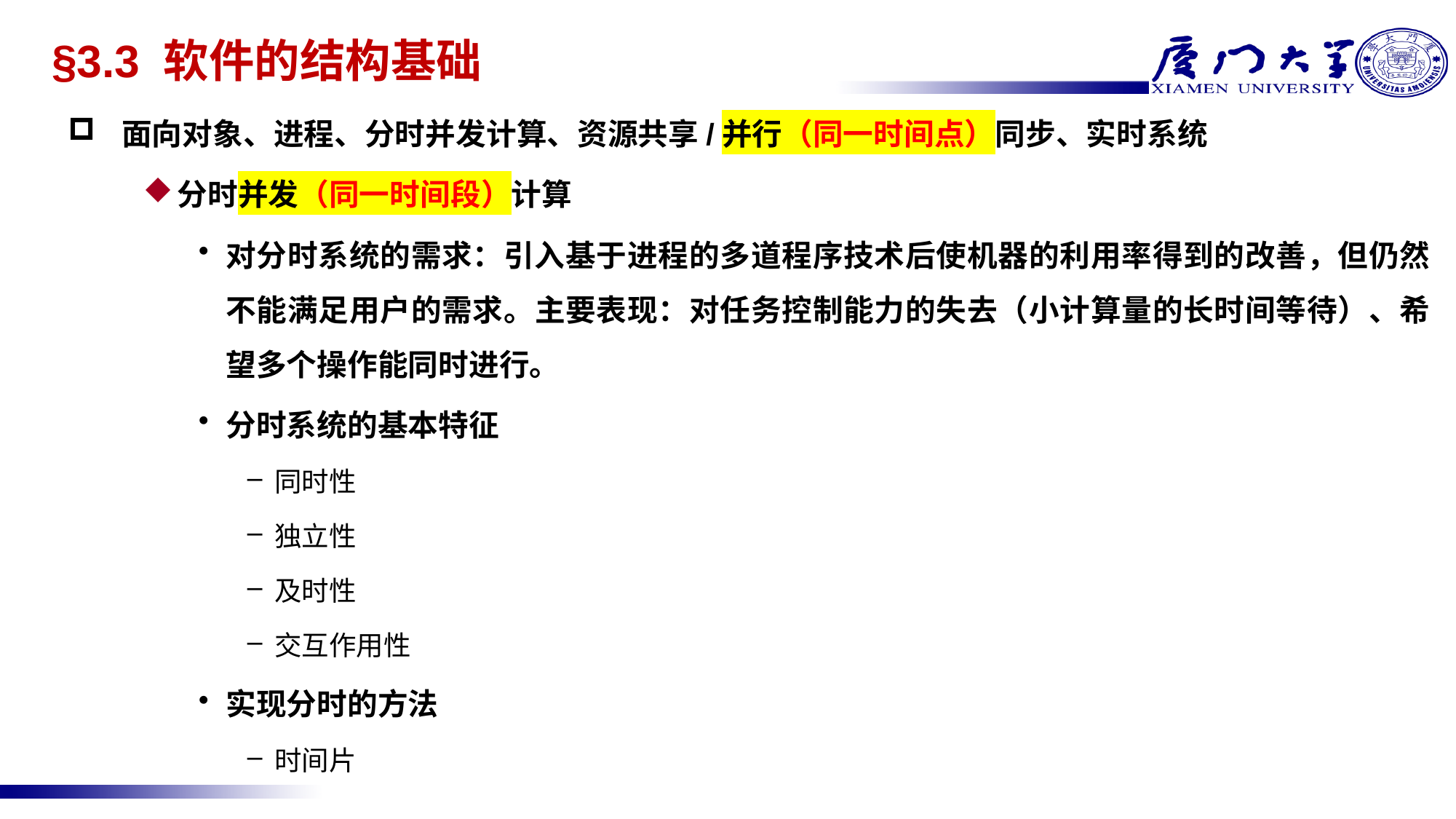

§3.3 软件的结构基础
面向对象、进程、分时并发计算、资源共享/并行（同一时间点）同步、实时系统
分时并发（同一时间段）计算
对分时系统的需求：引入基于进程的多道程序技术后使机器的利用率得到的改善，但仍然不能满足用户的需求。主要表现：对任务控制能力的失去（小计算量的长时间等待）、希望多个操作能同时进行。
分时系统的基本特征
同时性
独立性
及时性
交互作用性
实现分时的方法
时间片